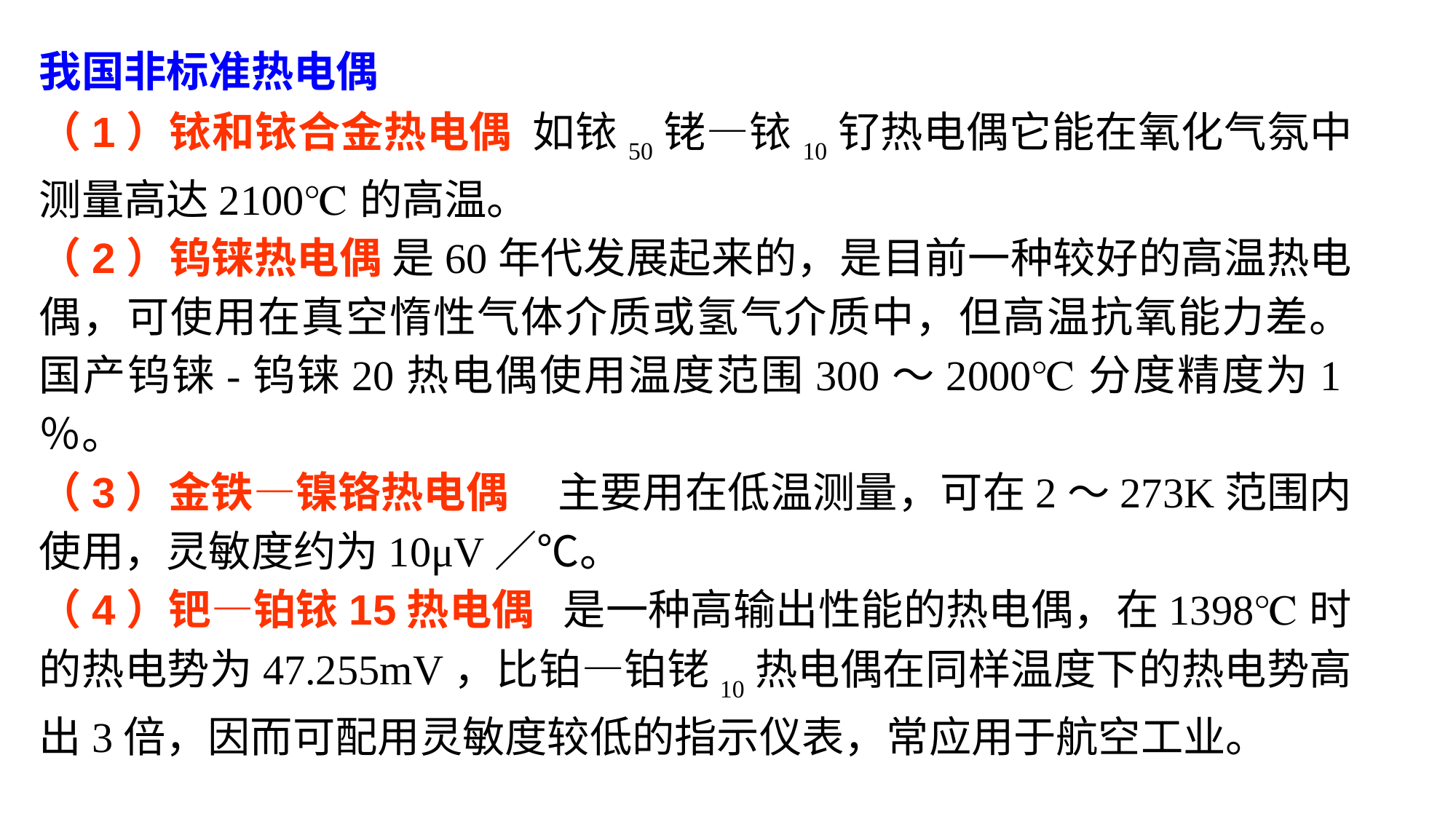

我国非标准热电偶
（1）铱和铱合金热电偶  如铱50铑—铱10钌热电偶它能在氧化气氛中测量高达2100℃的高温。
（2）钨铼热电偶 是60年代发展起来的，是目前一种较好的高温热电偶，可使用在真空惰性气体介质或氢气介质中，但高温抗氧能力差。国产钨铼-钨铼20热电偶使用温度范围300～2000℃分度精度为1％。
（3）金铁—镍铬热电偶     主要用在低温测量，可在2～273K范围内使用，灵敏度约为10μV／℃。
（4）钯—铂铱15热电偶   是一种高输出性能的热电偶，在1398℃时的热电势为47.255mV，比铂—铂铑10热电偶在同样温度下的热电势高出3倍，因而可配用灵敏度较低的指示仪表，常应用于航空工业。